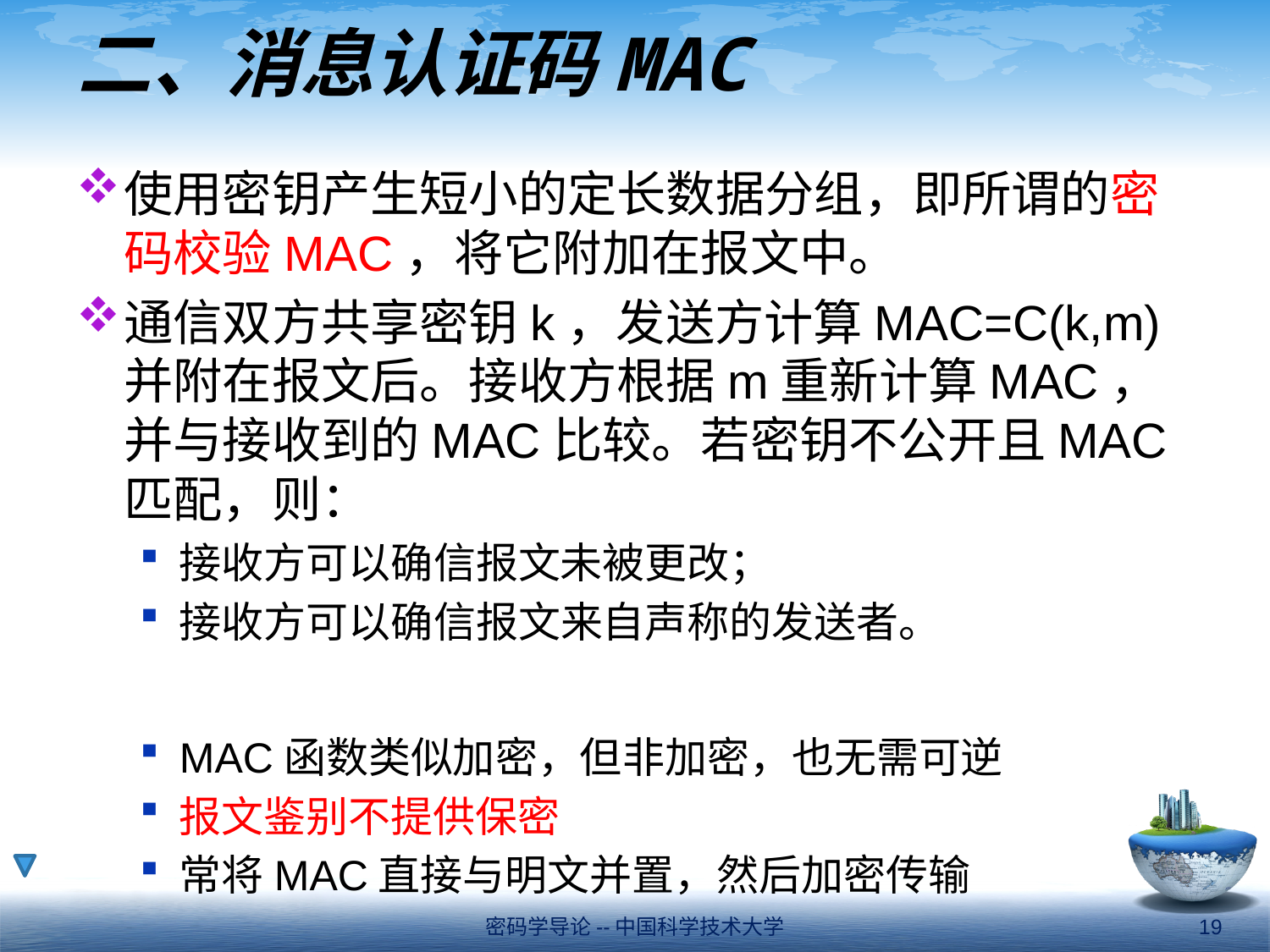

# 二、消息认证码MAC
使用密钥产生短小的定长数据分组，即所谓的密码校验MAC，将它附加在报文中。
通信双方共享密钥k，发送方计算MAC=C(k,m)并附在报文后。接收方根据m重新计算MAC，并与接收到的MAC比较。若密钥不公开且MAC匹配，则：
接收方可以确信报文未被更改；
接收方可以确信报文来自声称的发送者。

MAC函数类似加密，但非加密，也无需可逆
报文鉴别不提供保密
常将MAC直接与明文并置，然后加密传输

密码学导论--中国科学技术大学
19